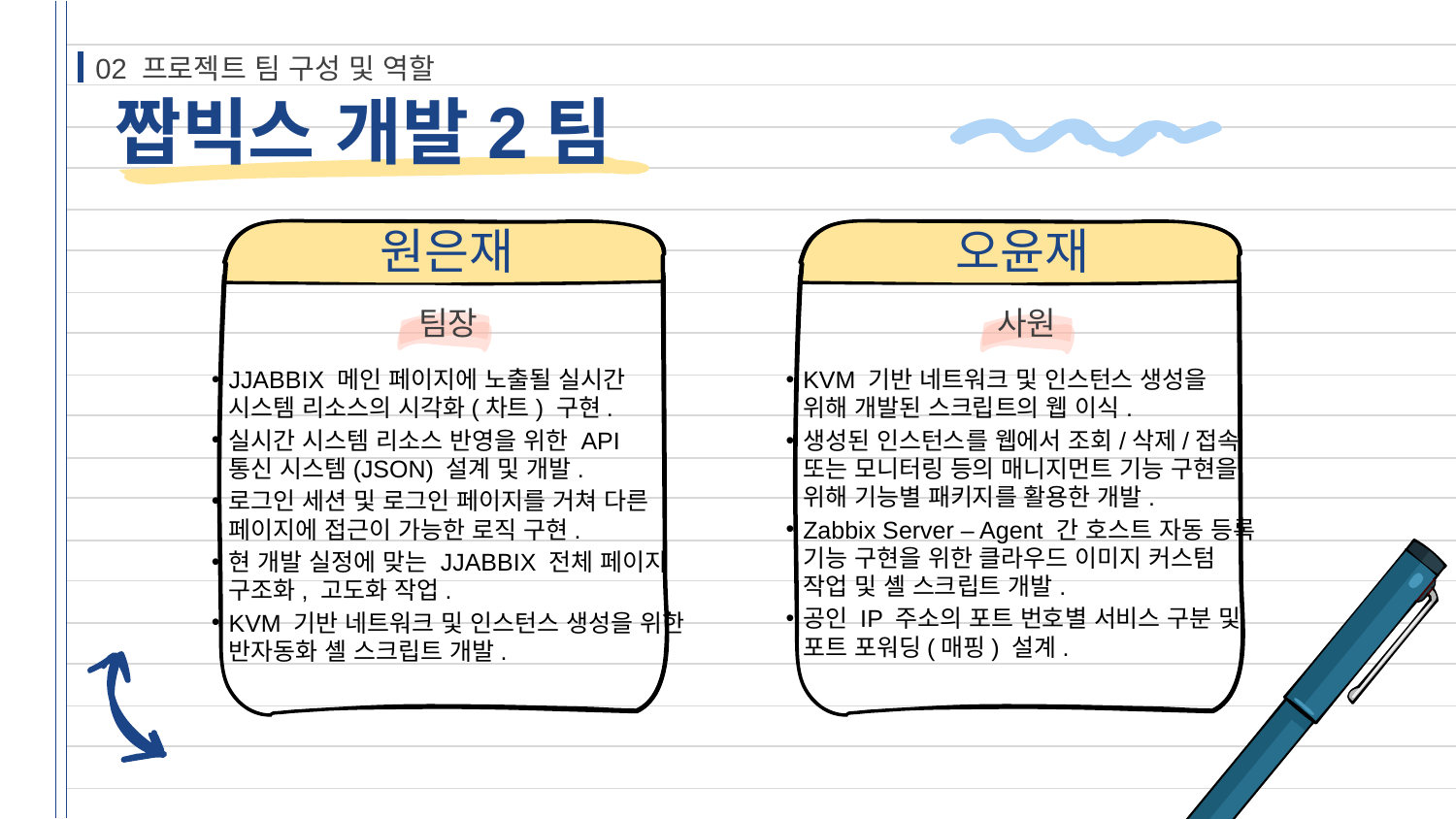

02 프로젝트 팀 구성 및 역할
# 짭빅스 개발2팀

원은재
오윤재
팀장
사원

JJABBIX 메인 페이지에 노출될 실시간
시스템 리소스의 시각화(차트) 구현.
실시간 시스템 리소스 반영을 위한 API
통신 시스템(JSON) 설계 및 개발.
로그인 세션 및 로그인 페이지를 거쳐 다른
페이지에 접근이 가능한 로직 구현.
현 개발 실정에 맞는 JJABBIX 전체 페이지
구조화, 고도화 작업.
KVM 기반 네트워크 및 인스턴스 생성을 위한
반자동화 셸 스크립트 개발.
KVM 기반 네트워크 및 인스턴스 생성을
위해 개발된 스크립트의 웹 이식.
생성된 인스턴스를 웹에서 조회/삭제/접속
또는 모니터링 등의 매니지먼트 기능 구현을
위해 기능별 패키지를 활용한 개발.
Zabbix Server – Agent 간 호스트 자동 등록
기능 구현을 위한 클라우드 이미지 커스텀
작업 및 셸 스크립트 개발.
공인 IP 주소의 포트 번호별 서비스 구분 및
포트 포워딩(매핑) 설계.